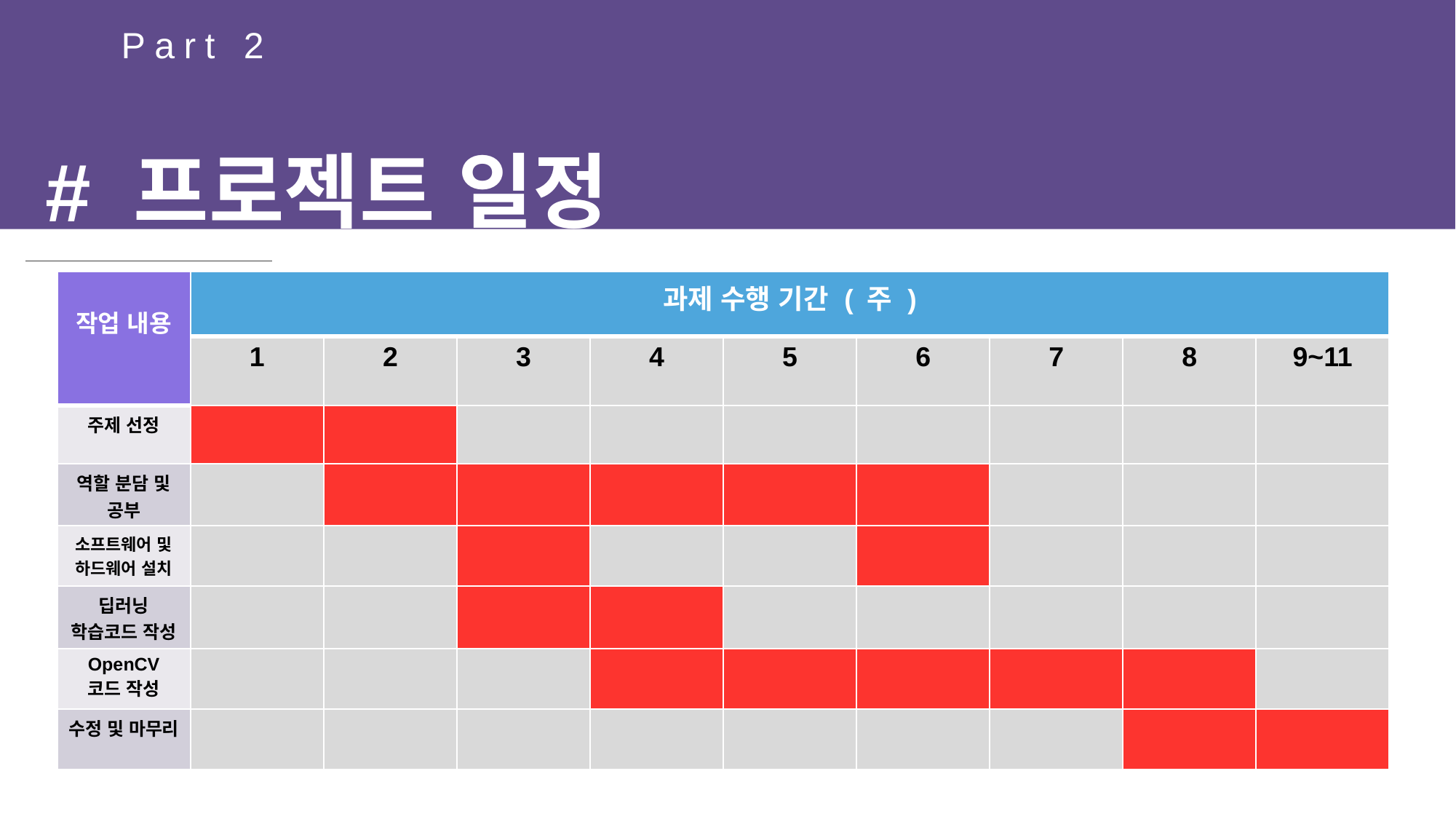

Part 2
# 프로젝트 일정
| 작업 내용 | 과제 수행 기간 ( 주 ) |  |  |  |  |  |  |  |  |
| --- | --- | --- | --- | --- | --- | --- | --- | --- | --- |
|  | 1 | 2 | 3 | 4 | 5 | 6 | 7 | 8 | 9~11 |
| 주제 선정 |  |  |  |  |  |  |  |  |  |
| 역할 분담 및 공부 |  |  |  |  |  |  |  |  |  |
| 소프트웨어 및 하드웨어 설치 |  |  |  |  |  |  |  |  |  |
| 딥러닝 학습코드 작성 |  |  |  |  |  |  |  |  |  |
| OpenCV 코드 작성 |  |  |  |  |  |  |  |  |  |
| 수정 및 마무리 |  |  |  |  |  |  |  |  |  |